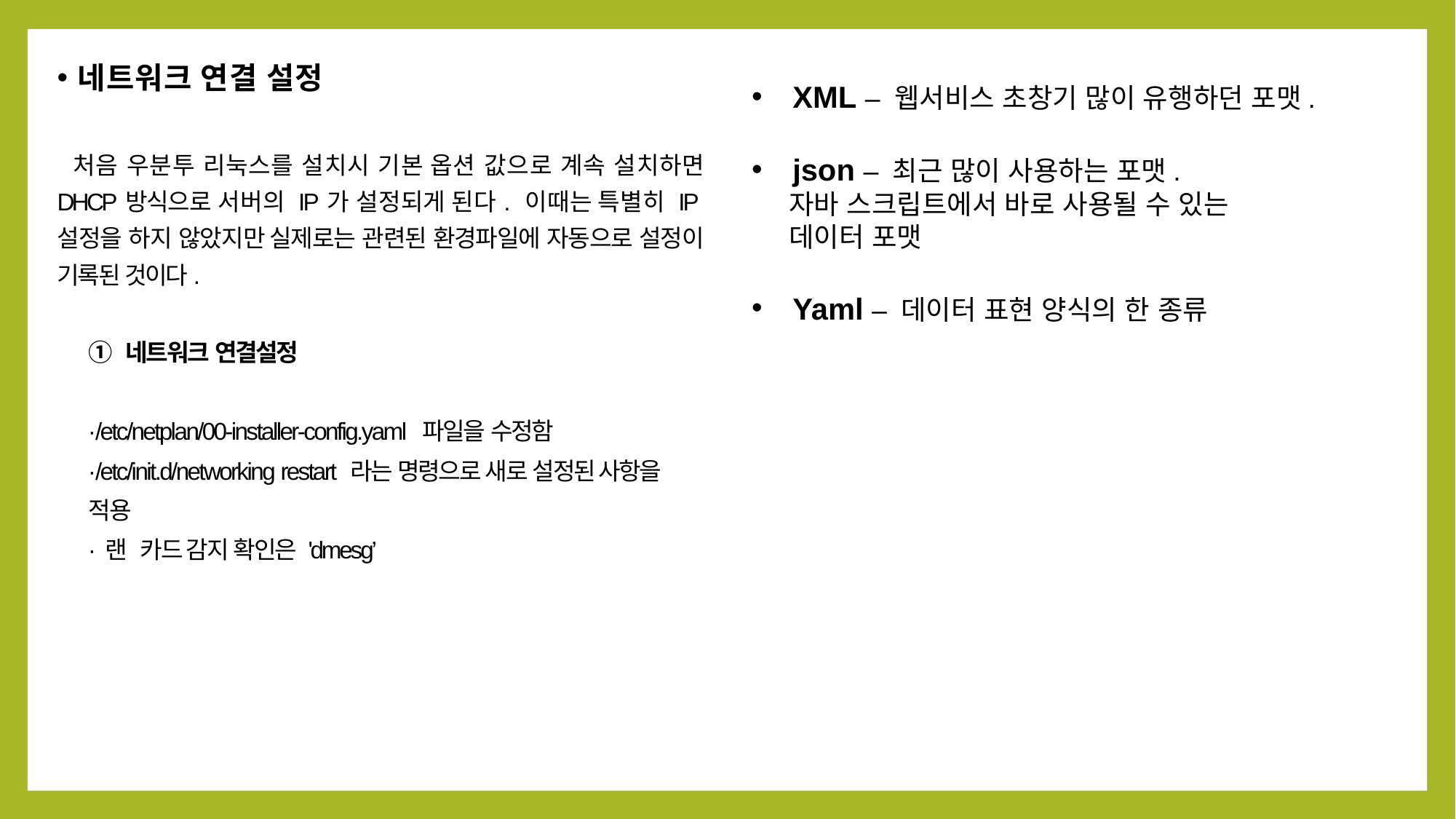

네트워크 연결 설정

처음 우분투 리눅스를 설치시 기본 옵션 값으로 계속 설치하면 DHCP방식으로 서버의 IP가 설정되게 된다. 이때는 특별히 IP  설정을 하지 않았지만 실제로는 관련된 환경파일에 자동으로 설정이 기록된 것이다.

① 네트워크 연결설정

∙/etc/netplan/00-installer-config.yaml  파일을 수정함
∙/etc/init.d/networking restart 라는 명령으로 새로 설정된 사항을
적용
∙랜 카드 감지 확인은 'dmesg’

XML – 웹서비스 초창기 많이 유행하던 포맷.

json – 최근 많이 사용하는 포맷.
    자바 스크립트에서 바로 사용될 수 있는
    데이터 포맷

Yaml – 데이터 표현 양식의 한 종류